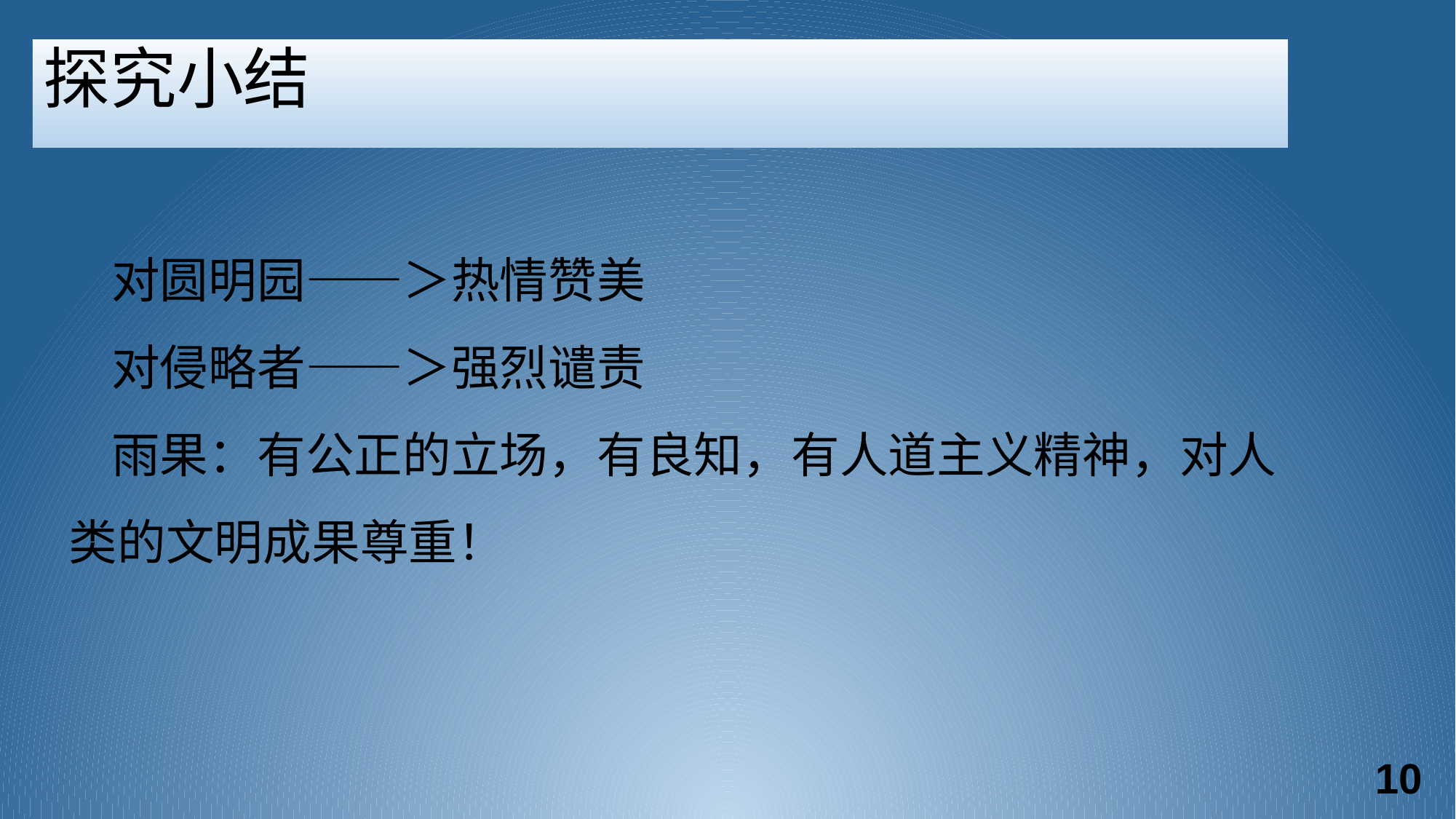

探究小结

对圆明园——＞热情赞美
对侵略者——＞强烈谴责
雨果：有公正的立场，有良知，有人道主义精神，对人类的文明成果尊重！
10